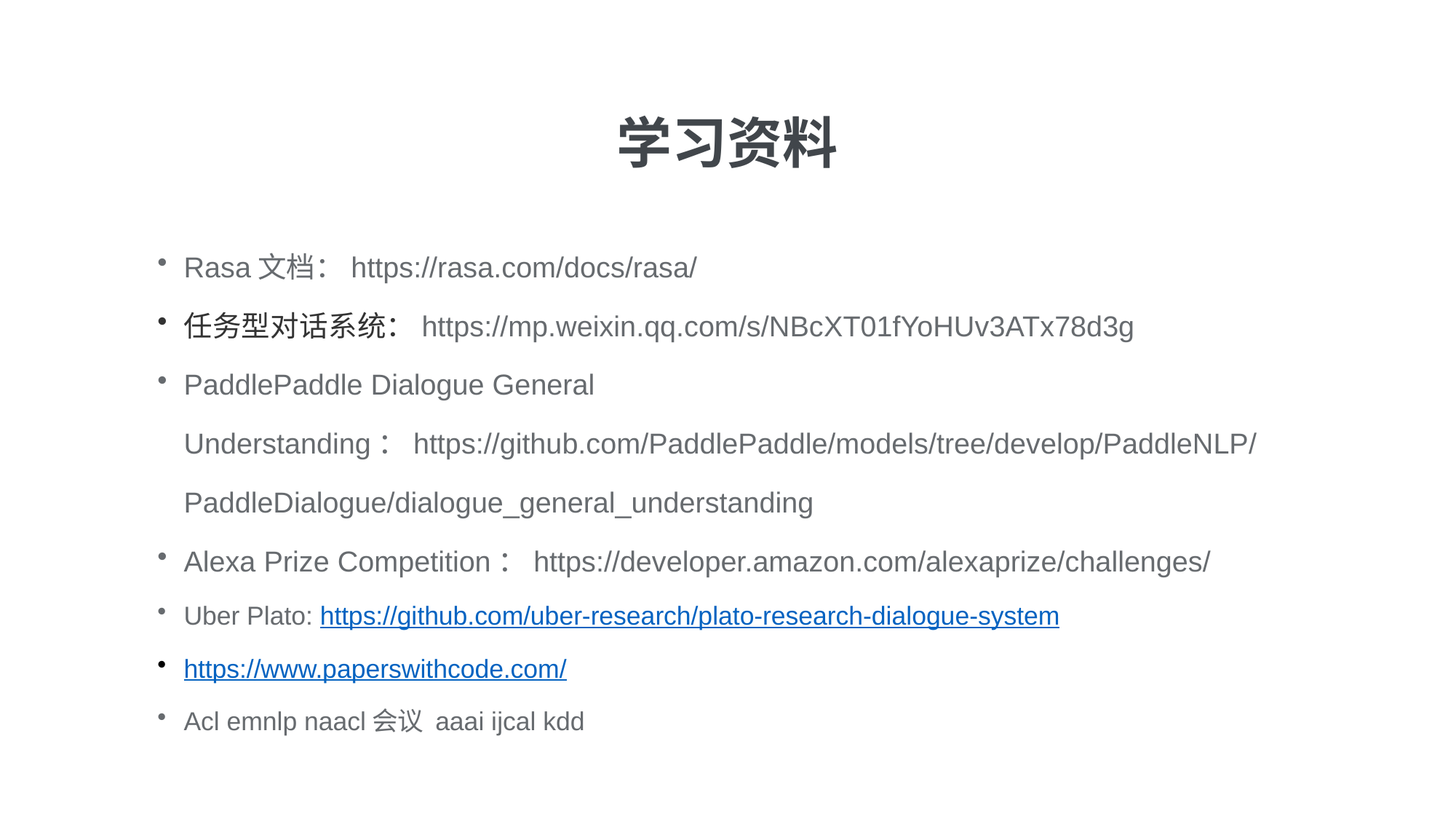

学习资料

Rasa文档：https://rasa.com/docs/rasa/
任务型对话系统：https://mp.weixin.qq.com/s/NBcXT01fYoHUv3ATx78d3g
PaddlePaddle Dialogue General Understanding：https://github.com/PaddlePaddle/models/tree/develop/PaddleNLP/PaddleDialogue/dialogue_general_understanding
Alexa Prize Competition：https://developer.amazon.com/alexaprize/challenges/
Uber Plato: https://github.com/uber-research/plato-research-dialogue-system
https://www.paperswithcode.com/
Acl emnlp naacl会议 aaai ijcal kdd